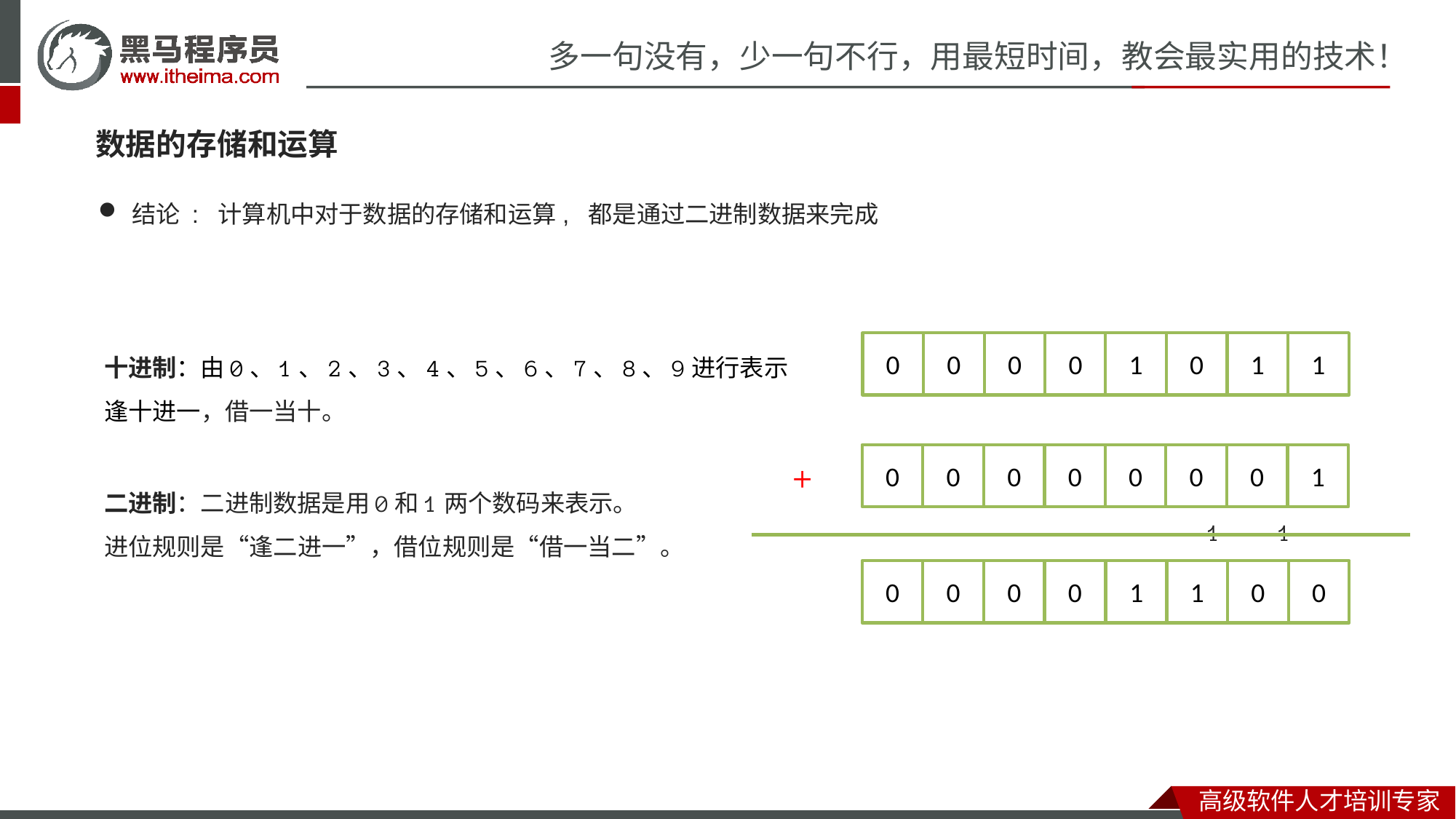

数据的存储和运算
结论 :  计算机中对于数据的存储和运算,  都是通过二进制数据来完成

十进制：由0、1、2、3、4、5、6、7、8、9进行表示
逢十进一，借一当十。
0
0
0
0
1
0
1
1
0
0
0
0
0
0
0
1
+
二进制：二进制数据是用0和1两个数码来表示。
进位规则是“逢二进一”，借位规则是“借一当二”。
1
1
0
0
0
0
1
1
0
0